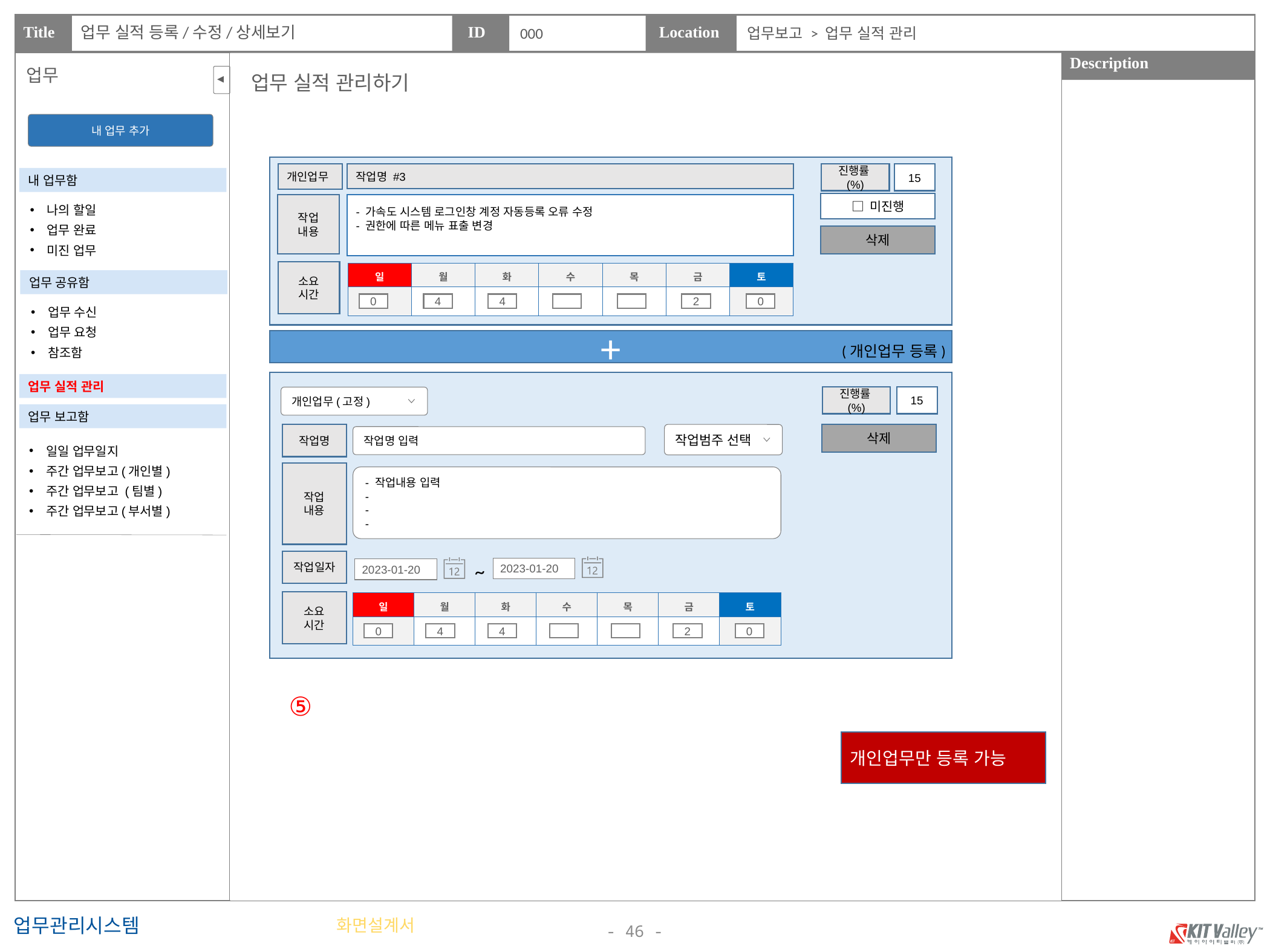

업무 실적 등록/수정/상세보기
000
업무보고 > 업무 실적 관리
업무

업무 실적 관리하기

내 업무 추가

작업명 #3
개인업무
진행률(%)
15
내 업무함
나의 할일
업무 완료
미진 업무
□ 미진행
작업
내용
- 가속도 시스템 로그인창 계정 자동등록 오류 수정
- 권한에 따른 메뉴 표출 변경

삭제
소요
시간
| 일 | 월 | 화 | 수 | 목 | 금 | 토 |
| --- | --- | --- | --- | --- | --- | --- |
|  |  |  |  |  |  |  |
업무 공유함
0
4
4

2
0
업무 수신
업무 요청
참조함
+
(개인업무 등록)

업무 실적 관리
진행률(%)
15
개인업무(고정)

업무 보고함
작업범주 선택

삭제
작업명
작업명 입력
일일 업무일지
주간 업무보고(개인별)
주간 업무보고 (팀별)
주간 업무보고(부서별)
작업
내용
- 작업내용 입력
-
-
-
작업일자
~
2023-01-20

2023-01-20

소요
시간
| 일 | 월 | 화 | 수 | 목 | 금 | 토 |
| --- | --- | --- | --- | --- | --- | --- |
|  |  |  |  |  |  |  |
0
4
4

2
0
⑤
개인업무만 등록 가능